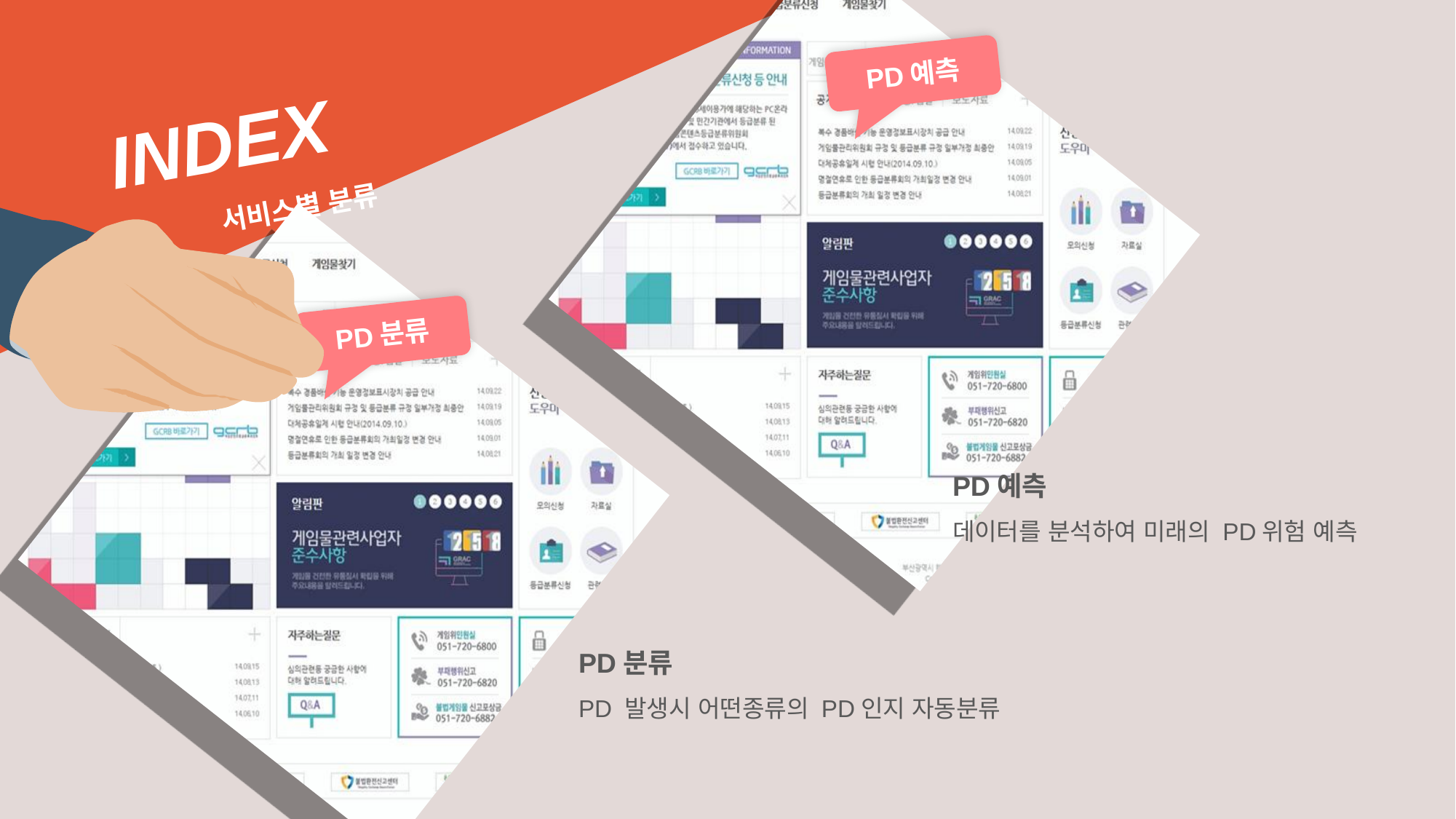

INDEX
 	서비스별 분류

PD예측

PD분류
PD예측
데이터를 분석하여 미래의 PD위험 예측
PD분류
PD 발생시 어떤종류의 PD인지 자동분류